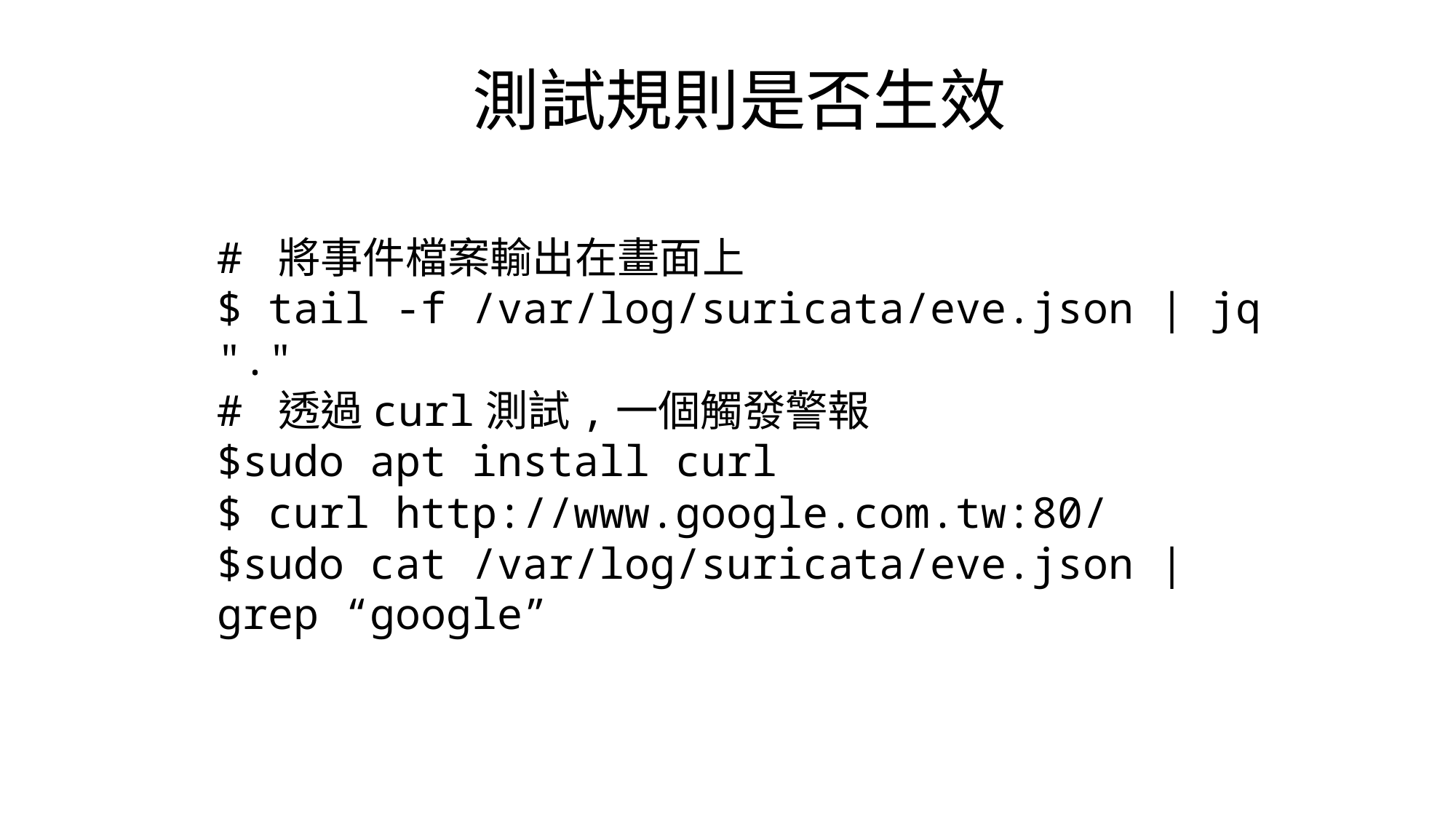

測試規則是否生效
# 將事件檔案輸出在畫面上
$ tail -f /var/log/suricata/eve.json | jq "."
# 透過curl測試,一個觸發警報
$sudo apt install curl
$ curl http://www.google.com.tw:80/
$sudo cat /var/log/suricata/eve.json | grep “google”